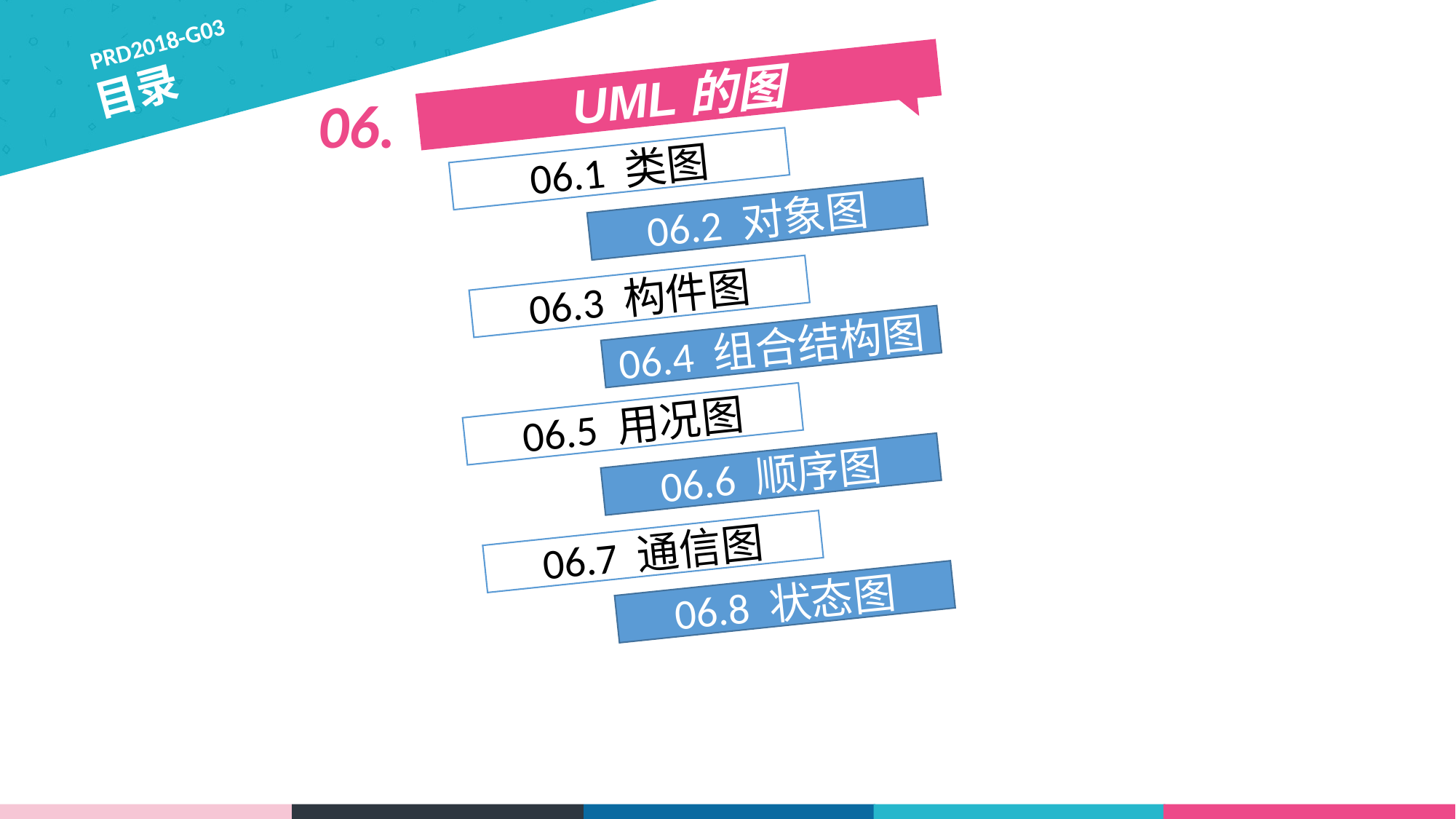

PRD2018-G03
目录
UML的图
06.

06.1 类图
06.2 对象图
06.3 构件图
06.4 组合结构图
06.5 用况图
06.6 顺序图
06.7 通信图
06.8 状态图